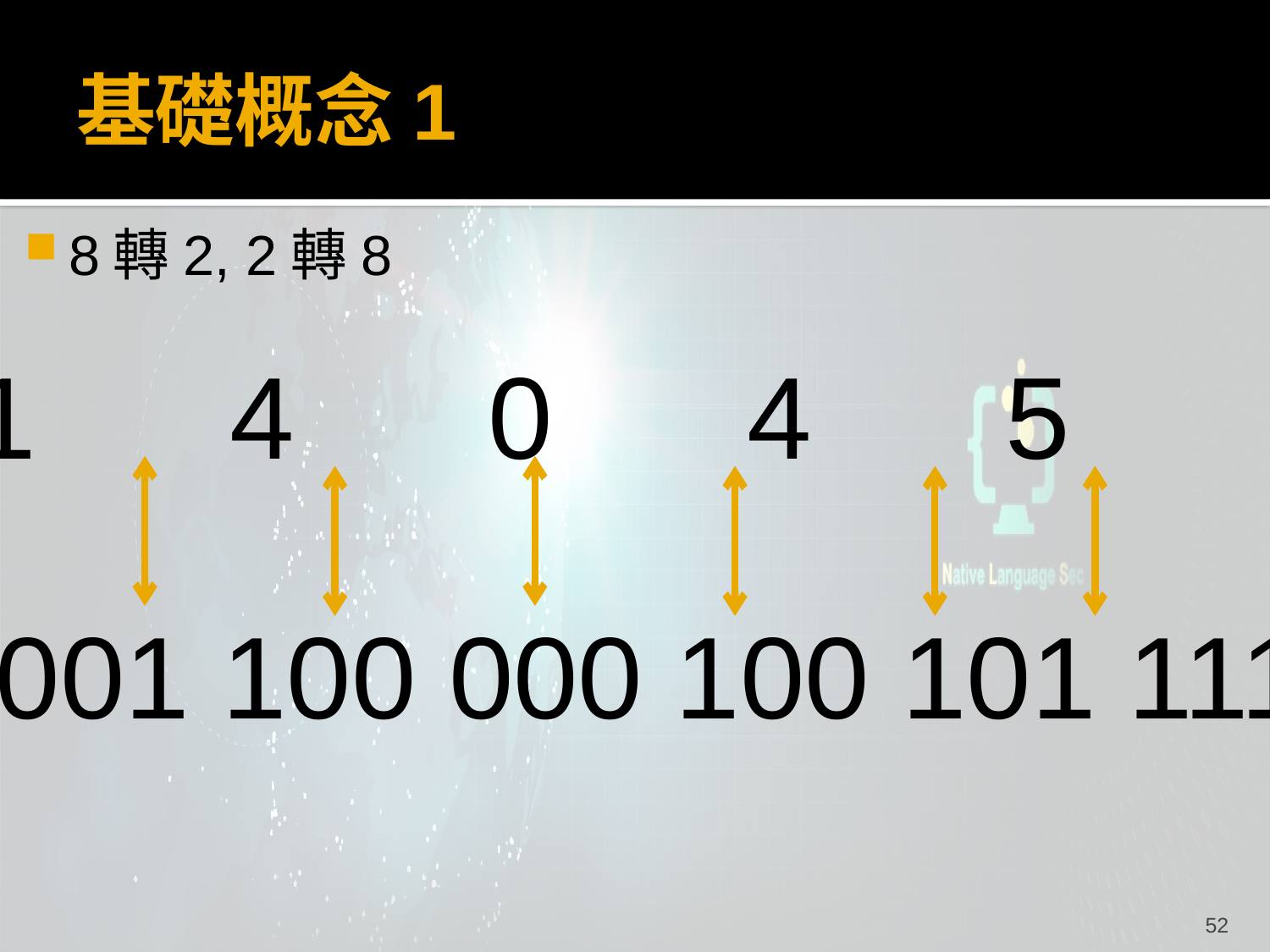

# 基礎概念1
8轉2, 2轉8
1      4      0      4      5      78
001 100 000 100 101 1112
52